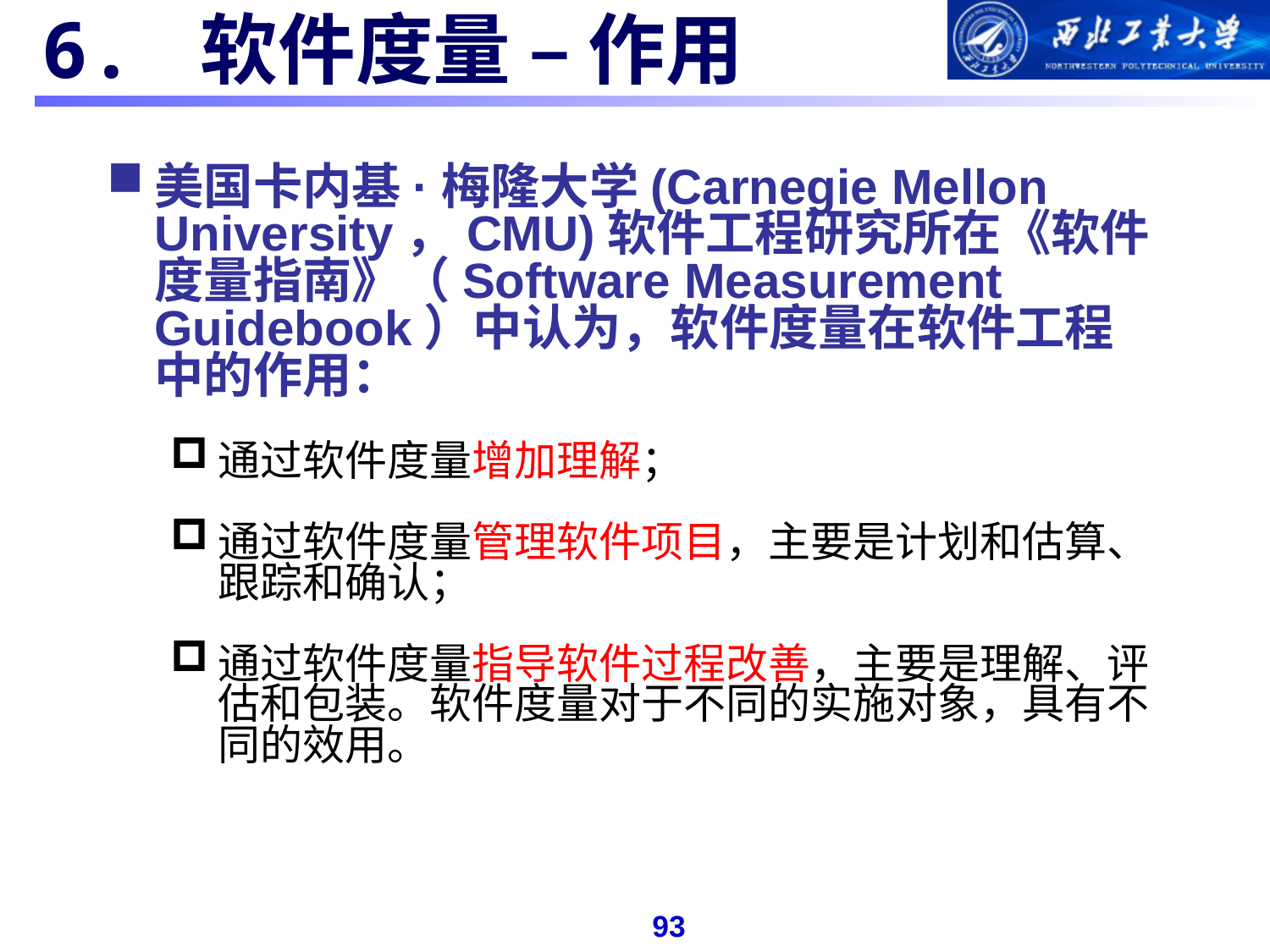

#
6. 软件度量 – 作用
美国卡内基·梅隆大学(Carnegie Mellon University，CMU)软件工程研究所在《软件度量指南》（Software Measurement Guidebook）中认为，软件度量在软件工程中的作用：

通过软件度量增加理解；

通过软件度量管理软件项目，主要是计划和估算、跟踪和确认；

通过软件度量指导软件过程改善，主要是理解、评估和包装。软件度量对于不同的实施对象，具有不同的效用。